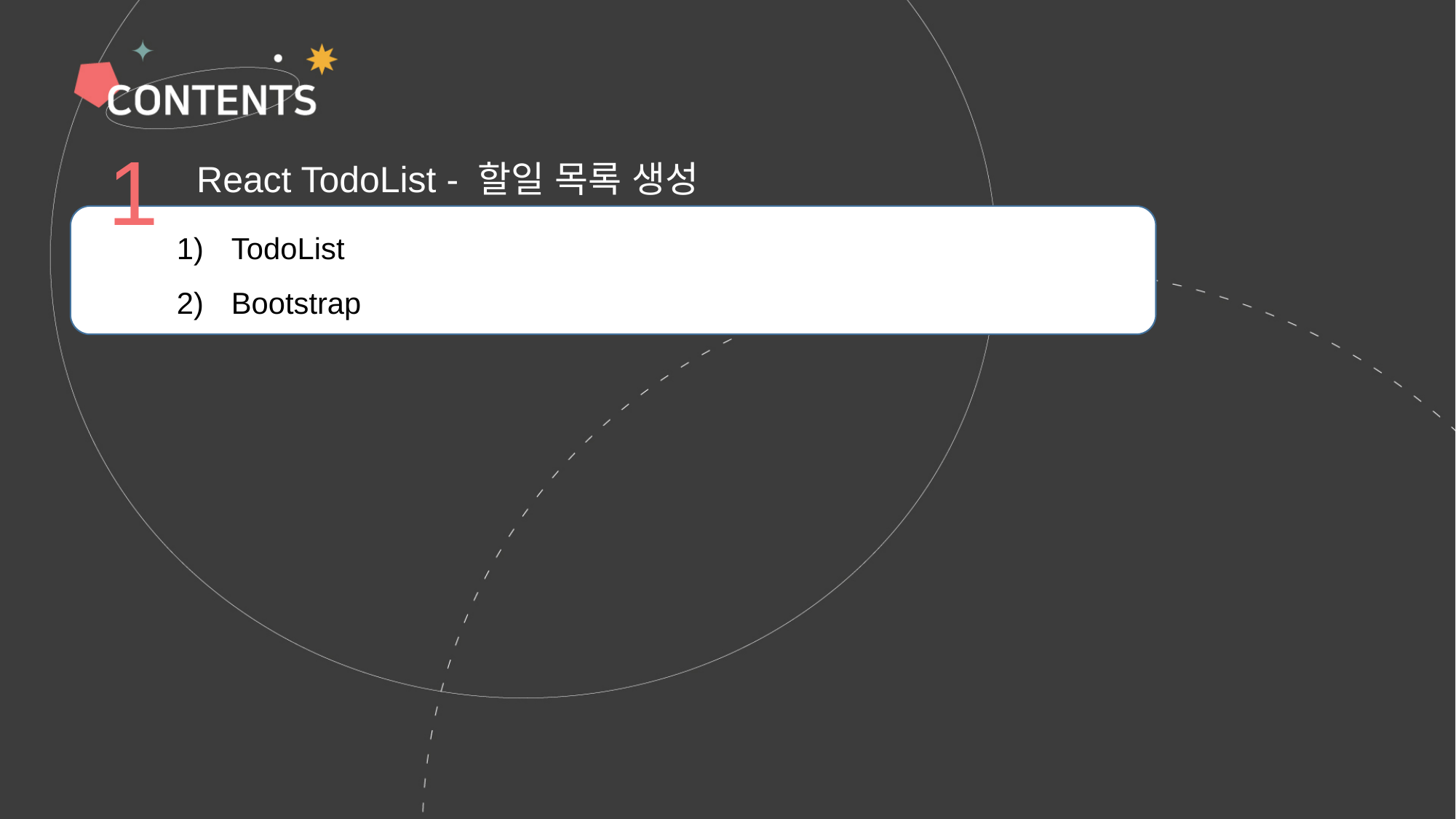

1
React TodoList - 할일 목록 생성
TodoList
Bootstrap